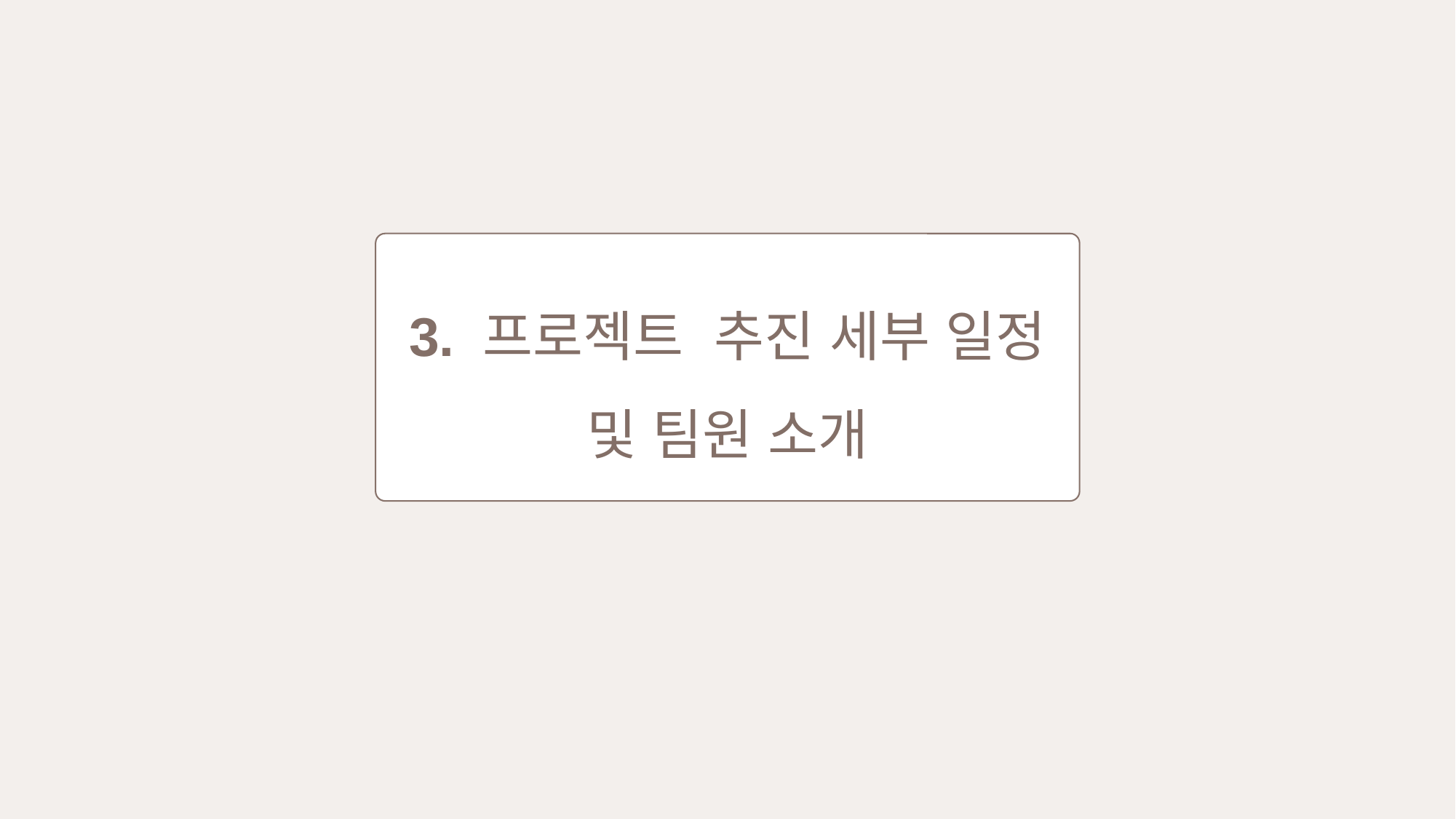

3. 프로젝트  추진 세부 일정 및 팀원 소개